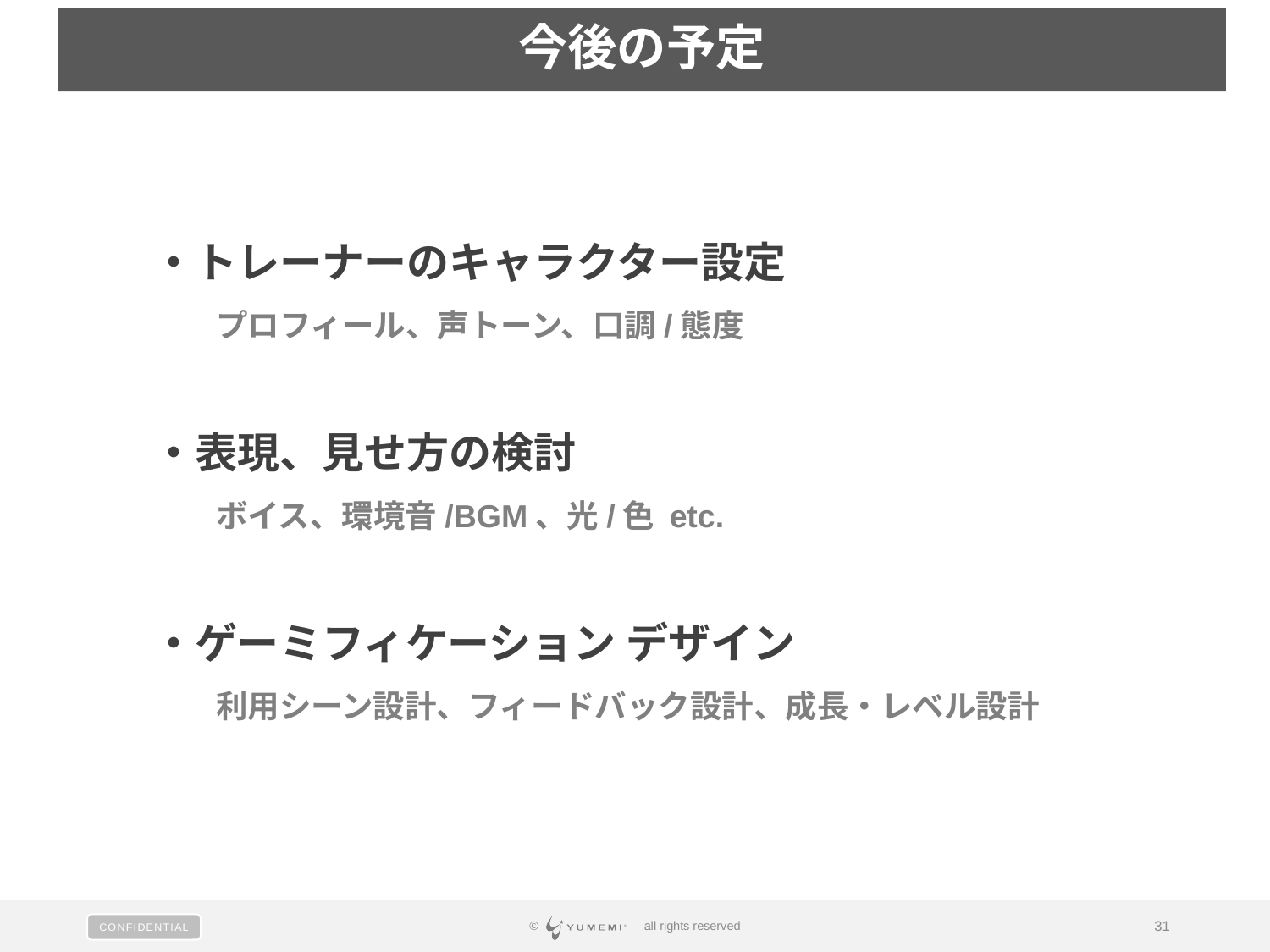

今後の予定
・トレーナーのキャラクター設定
　　プロフィール、声トーン、口調/態度

・表現、見せ方の検討
　　ボイス、環境音/BGM、光/色 etc.

・ゲーミフィケーション デザイン
　　利用シーン設計、フィードバック設計、成長・レベル設計
©                         　 all rights reserved
31